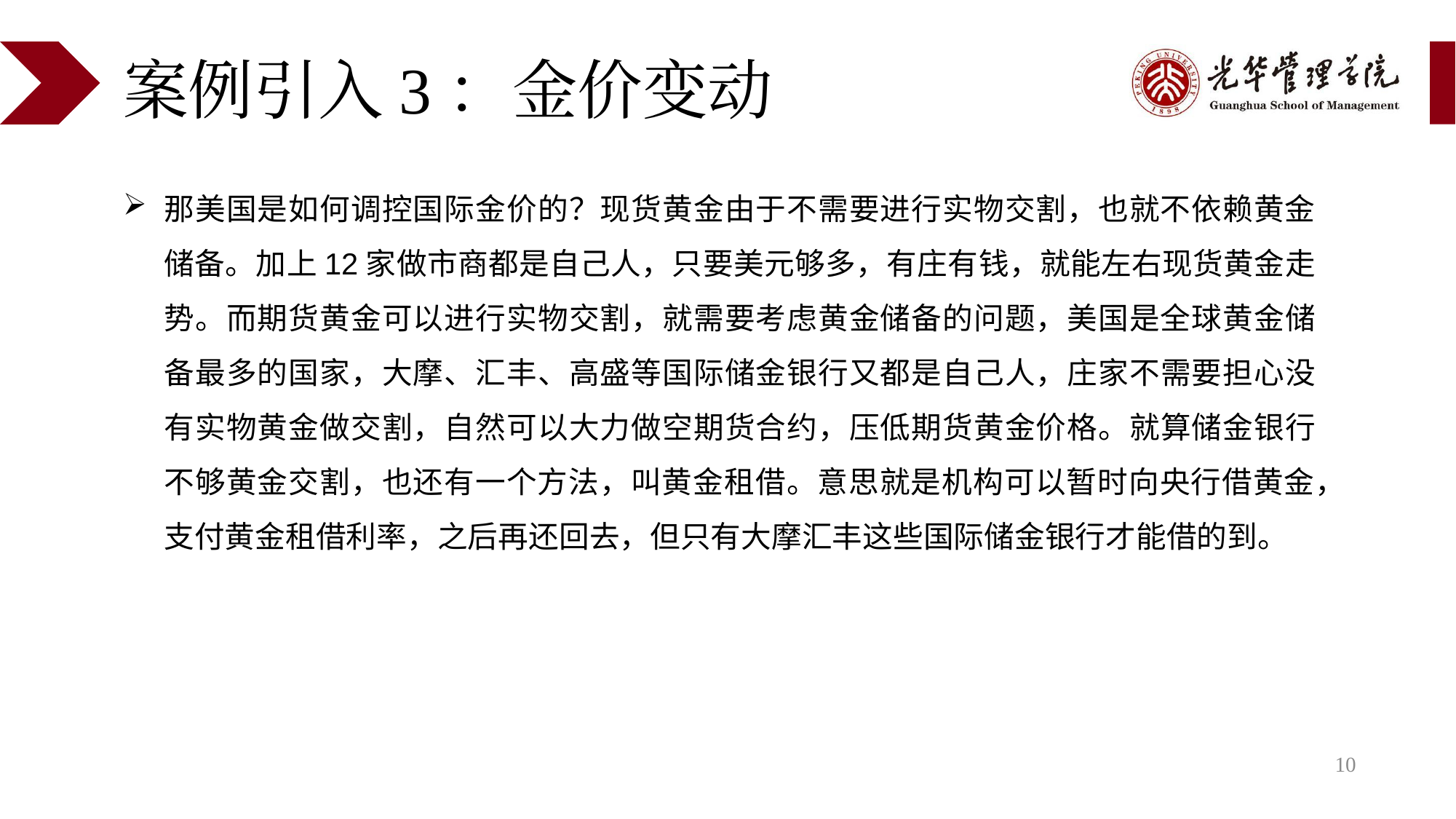

# 案例引入3：金价变动
那美国是如何调控国际金价的？现货黄金由于不需要进行实物交割，也就不依赖黄金储备。加上12家做市商都是自己人，只要美元够多，有庄有钱，就能左右现货黄金走势。而期货黄金可以进行实物交割，就需要考虑黄金储备的问题，美国是全球黄金储备最多的国家，大摩、汇丰、高盛等国际储金银行又都是自己人，庄家不需要担心没有实物黄金做交割，自然可以大力做空期货合约，压低期货黄金价格。就算储金银行不够黄金交割，也还有一个方法，叫黄金租借。意思就是机构可以暂时向央行借黄金，支付黄金租借利率，之后再还回去，但只有大摩汇丰这些国际储金银行才能借的到。

10